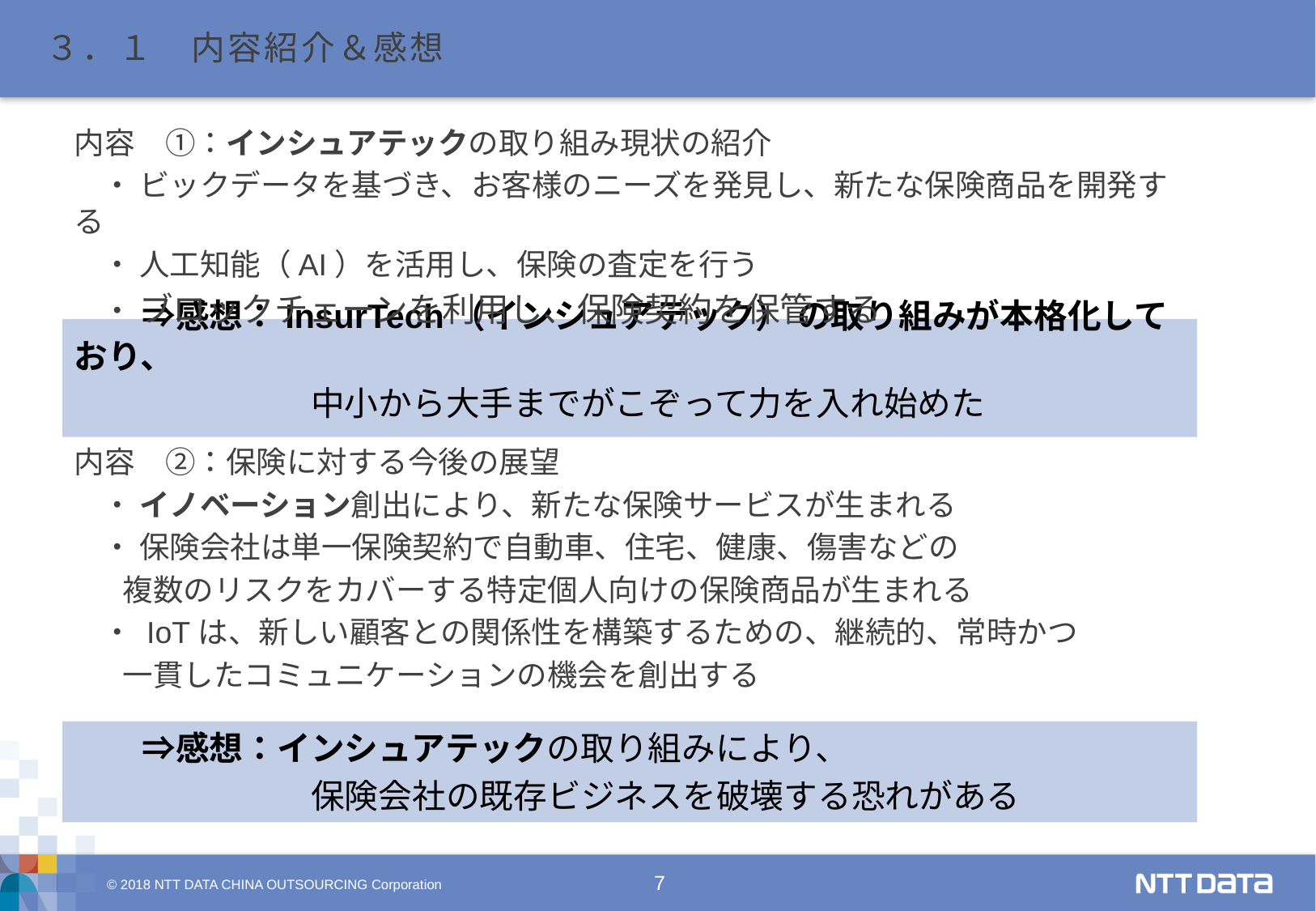

３．１　内容紹介＆感想
内容　①：インシュアテックの取り組み現状の紹介
   ・ ビックデータを基づき、お客様のニーズを発見し、新たな保険商品を開発する
   ・ 人工知能（AI）を活用し、保険の査定を行う
   ・ ブロックチェーンを利用し、保険契約を保管する
　　⇒感想：InsurTech（インシュアテック） の取り組みが本格化しており、
　　　　　　　中小から大手までがこぞって力を入れ始めた

内容　②：保険に対する今後の展望
   ・ イノベーション創出により、新たな保険サービスが生まれる
   ・ 保険会社は単一保険契約で自動車、住宅、健康、傷害などの
      複数のリスクをカバーする特定個人向けの保険商品が生まれる
   ・ IoTは、新しい顧客との関係性を構築するための、継続的、常時かつ
      一貫したコミュニケーションの機会を創出する
　　⇒感想：インシュアテックの取り組みにより、
　　　　　　　保険会社の既存ビジネスを破壊する恐れがある